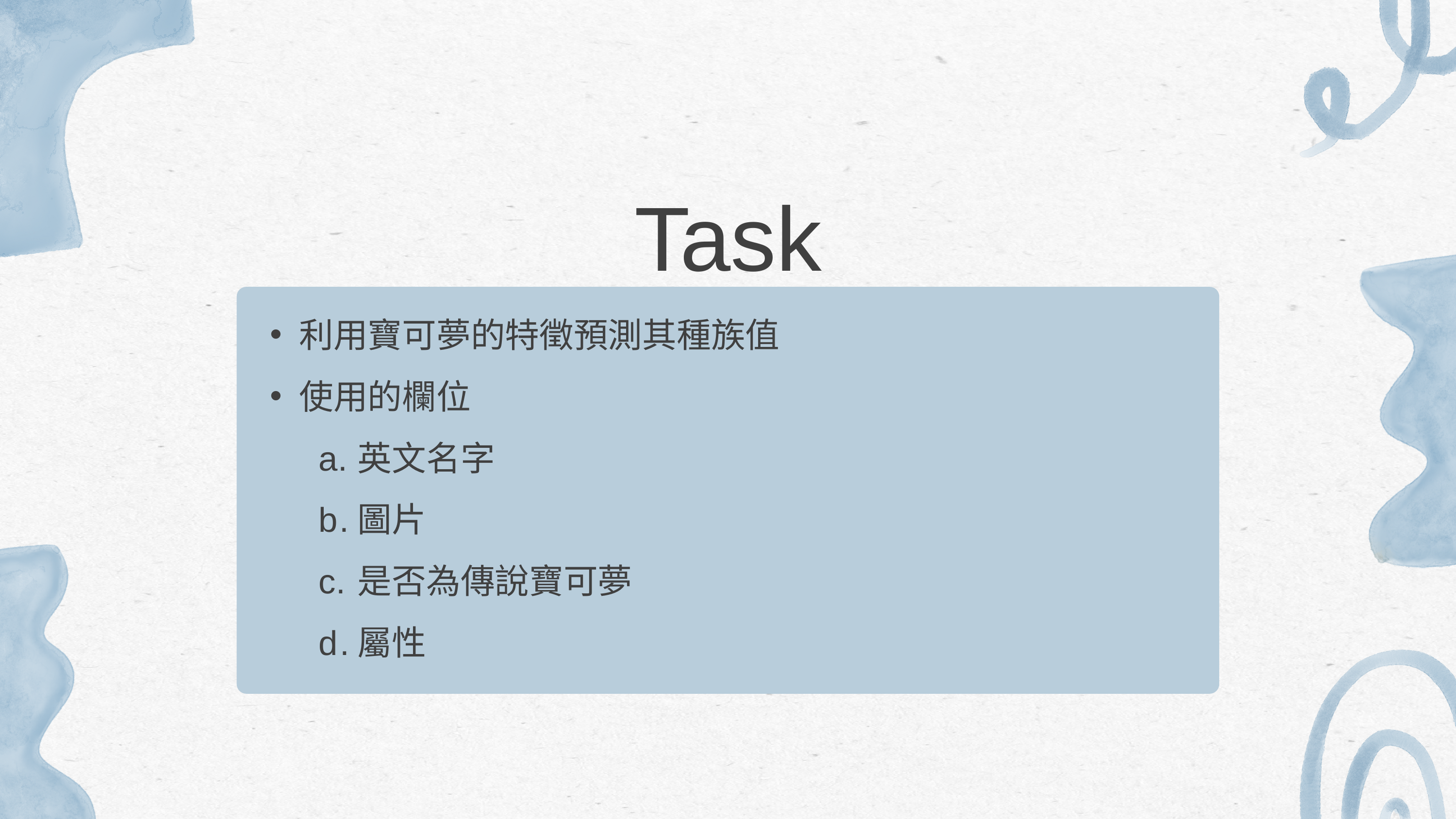

Task

利用寶可夢的特徵預測其種族值
使用的欄位
英文名字
圖片
是否為傳說寶可夢
屬性